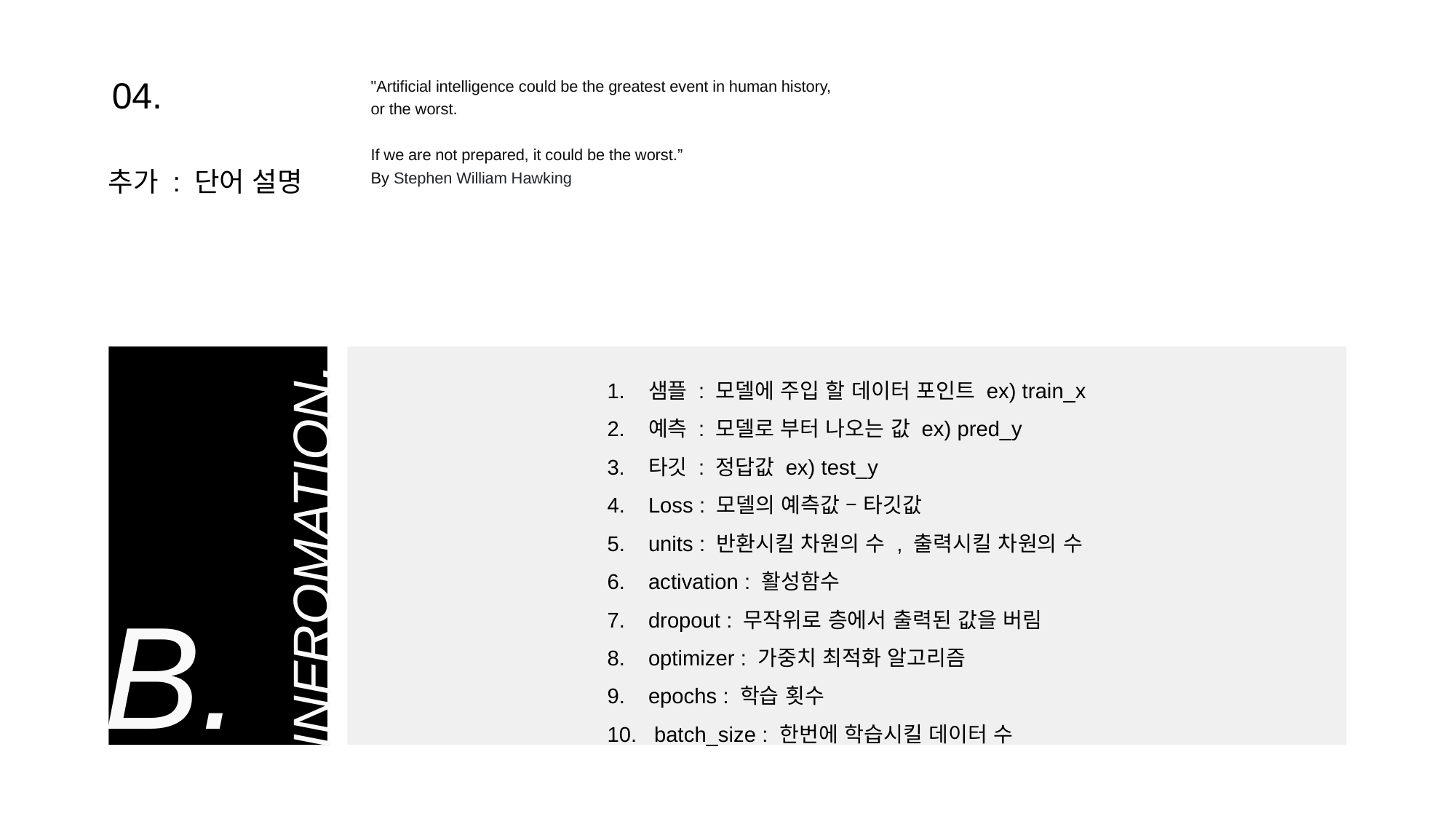

04.
"Artificial intelligence could be the greatest event in human history,
or the worst.

If we are not prepared, it could be the worst.”
By Stephen William Hawking
추가 : 단어 설명

샘플 : 모델에 주입 할 데이터 포인트 ex) train_x
예측 : 모델로 부터 나오는 값 ex) pred_y
타깃 : 정답값 ex) test_y
Loss : 모델의 예측값 – 타깃값
units : 반환시킬 차원의 수 , 출력시킬 차원의 수
activation : 활성함수
dropout : 무작위로 층에서 출력된 값을 버림
optimizer : 가중치 최적화 알고리즘
epochs : 학습 횟수
 batch_size : 한번에 학습시킬 데이터 수
INFROMATION.
B.